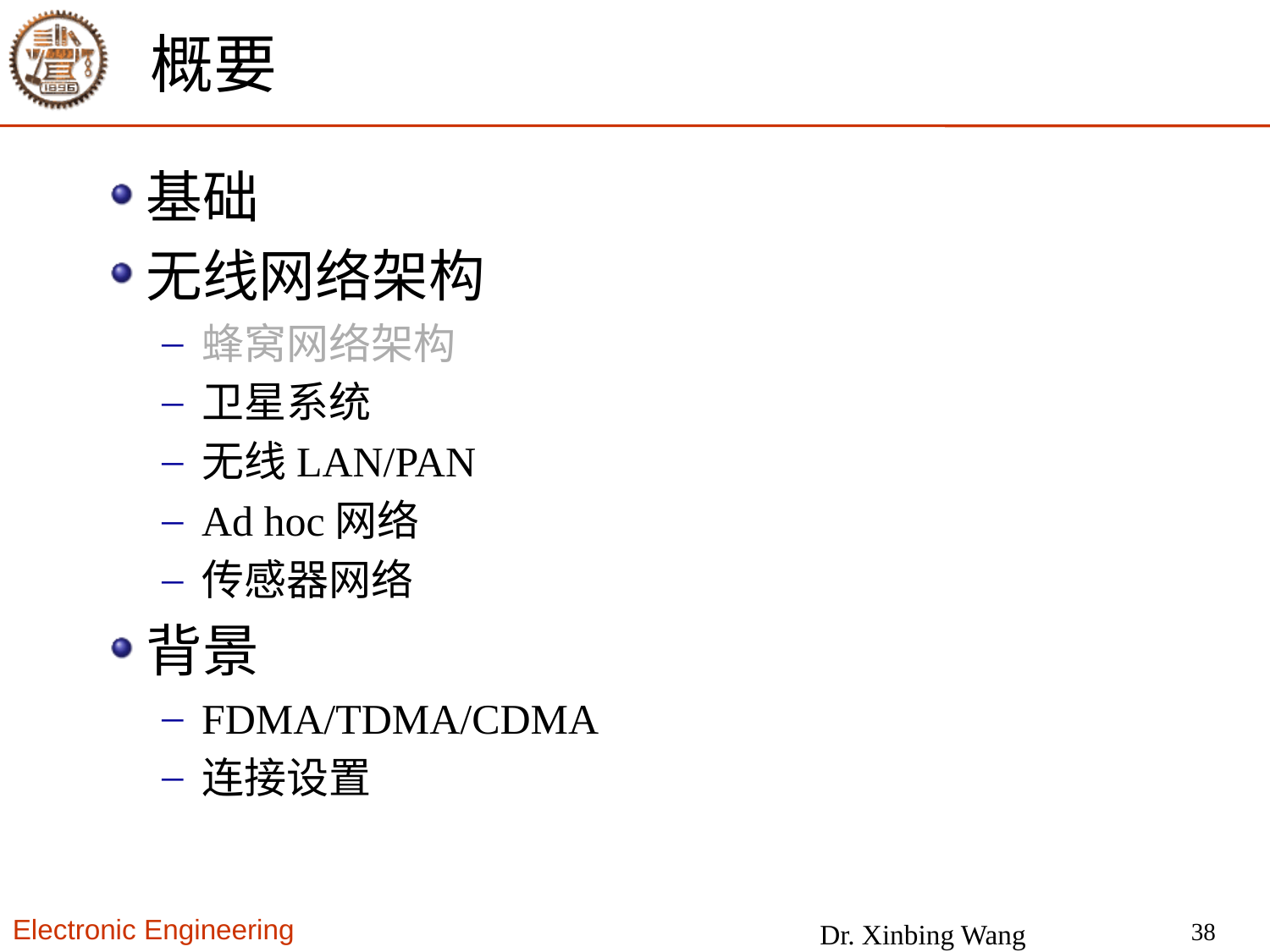

# 概要
基础
无线网络架构
蜂窝网络架构
卫星系统
无线LAN/PAN
Ad hoc网络
传感器网络
背景
FDMA/TDMA/CDMA
连接设置
38
Dr. Xinbing Wang